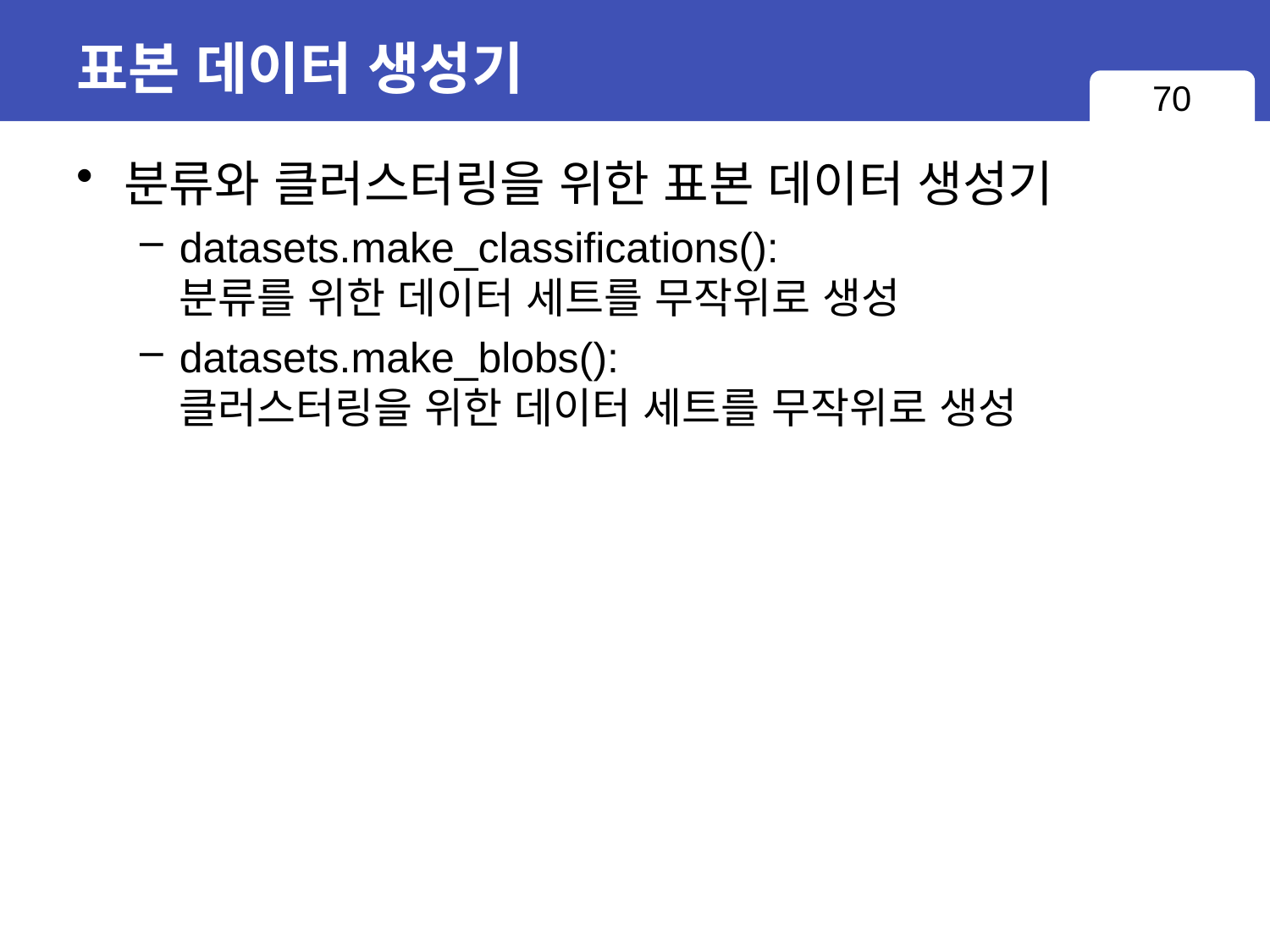

# 표본 데이터 생성기
70
분류와 클러스터링을 위한 표본 데이터 생성기
datasets.make_classifications():
분류를 위한 데이터 세트를 무작위로 생성
datasets.make_blobs():
클러스터링을 위한 데이터 세트를 무작위로 생성